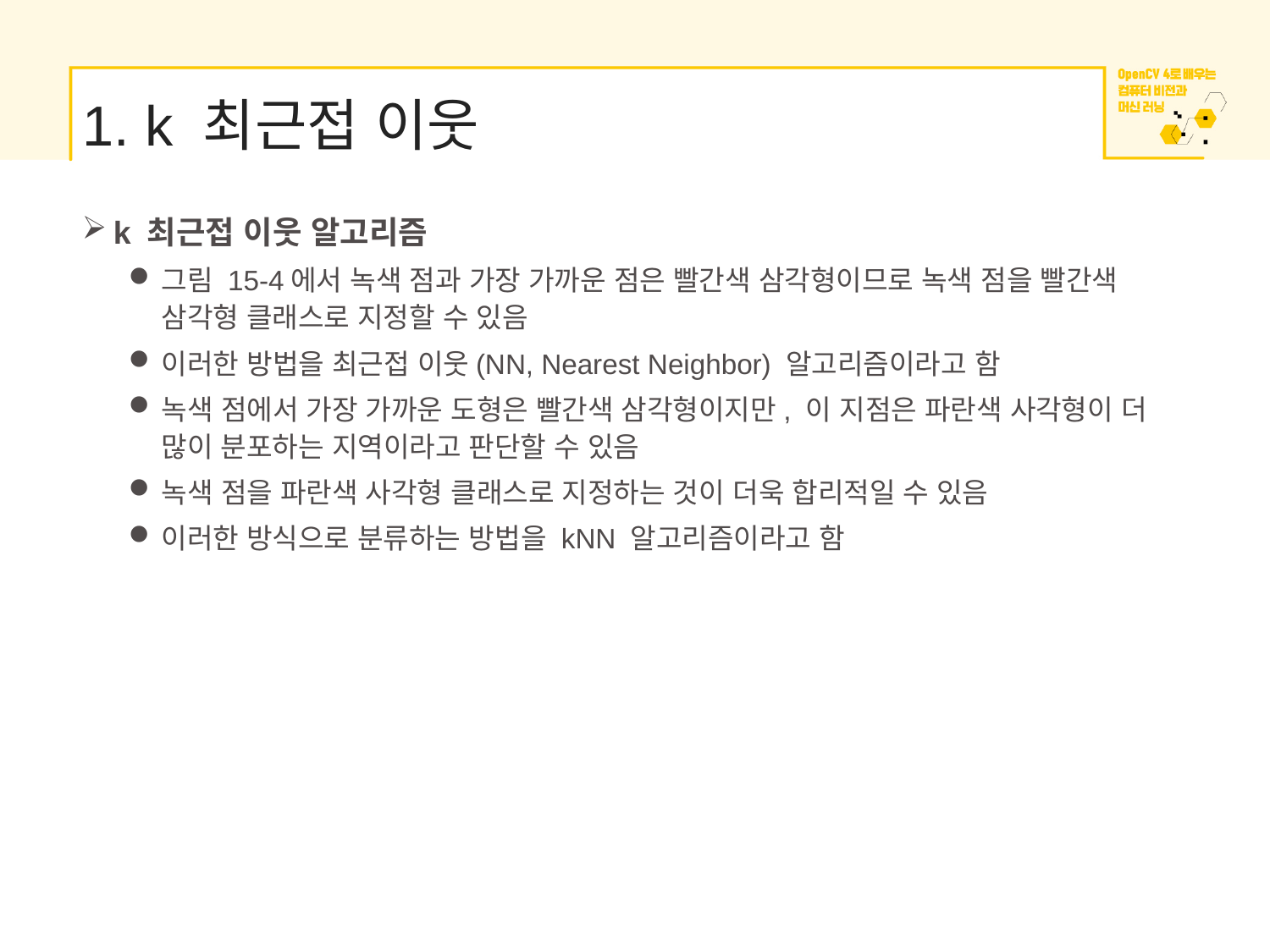

# 1. k 최근접 이웃
k 최근접 이웃 알고리즘
그림 15-4에서 녹색 점과 가장 가까운 점은 빨간색 삼각형이므로 녹색 점을 빨간색 삼각형 클래스로 지정할 수 있음
이러한 방법을 최근접 이웃(NN, Nearest Neighbor) 알고리즘이라고 함
녹색 점에서 가장 가까운 도형은 빨간색 삼각형이지만, 이 지점은 파란색 사각형이 더 많이 분포하는 지역이라고 판단할 수 있음
녹색 점을 파란색 사각형 클래스로 지정하는 것이 더욱 합리적일 수 있음
이러한 방식으로 분류하는 방법을 kNN 알고리즘이라고 함